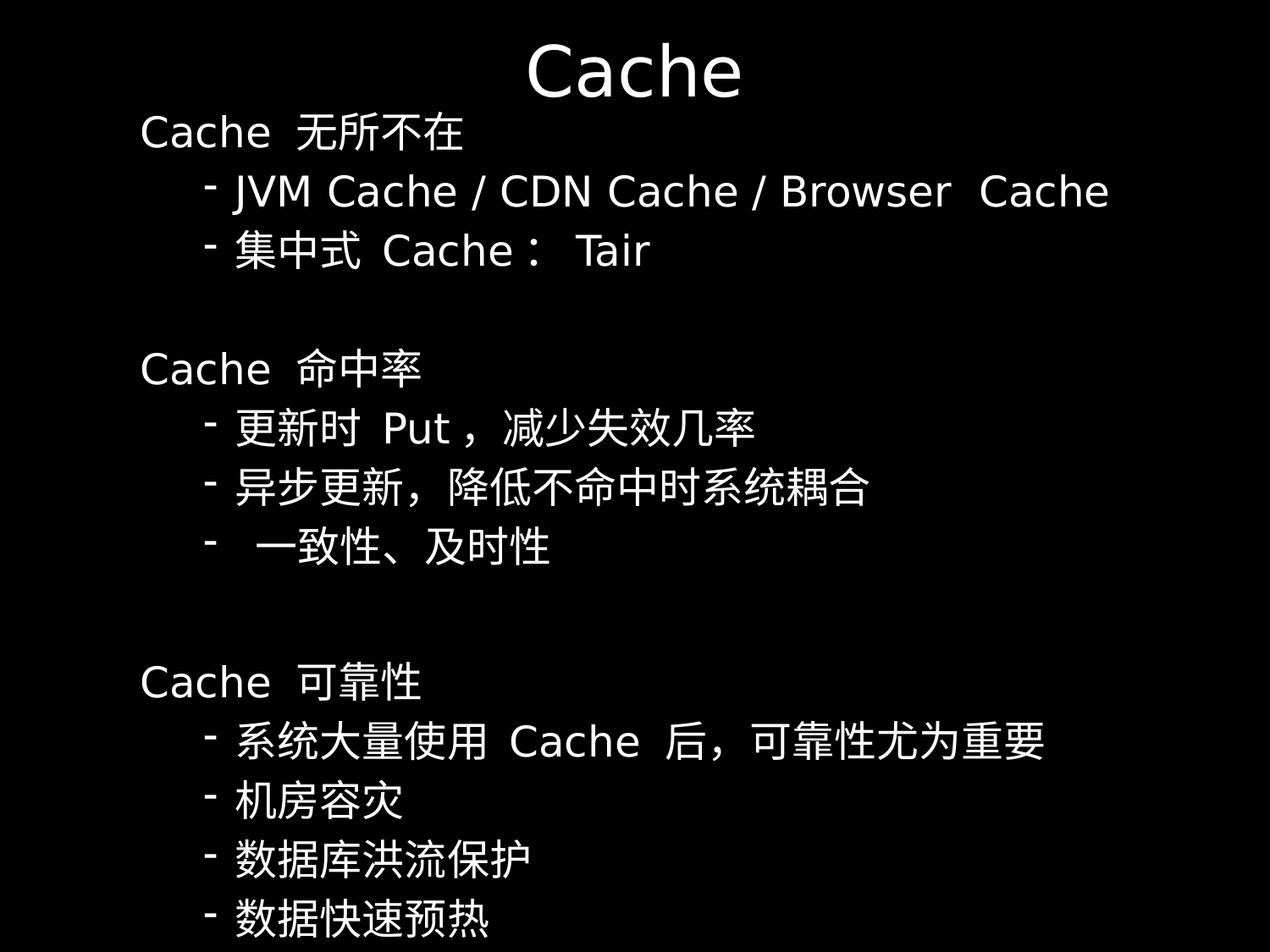

# Cache
Cache 无所不在
JVM Cache / CDN Cache / Browser  Cache
集中式 Cache：Tair

Cache 命中率
更新时 Put，减少失效几率
异步更新，降低不命中时系统耦合
 一致性、及时性

Cache 可靠性
系统大量使用 Cache 后，可靠性尤为重要
机房容灾
数据库洪流保护
数据快速预热